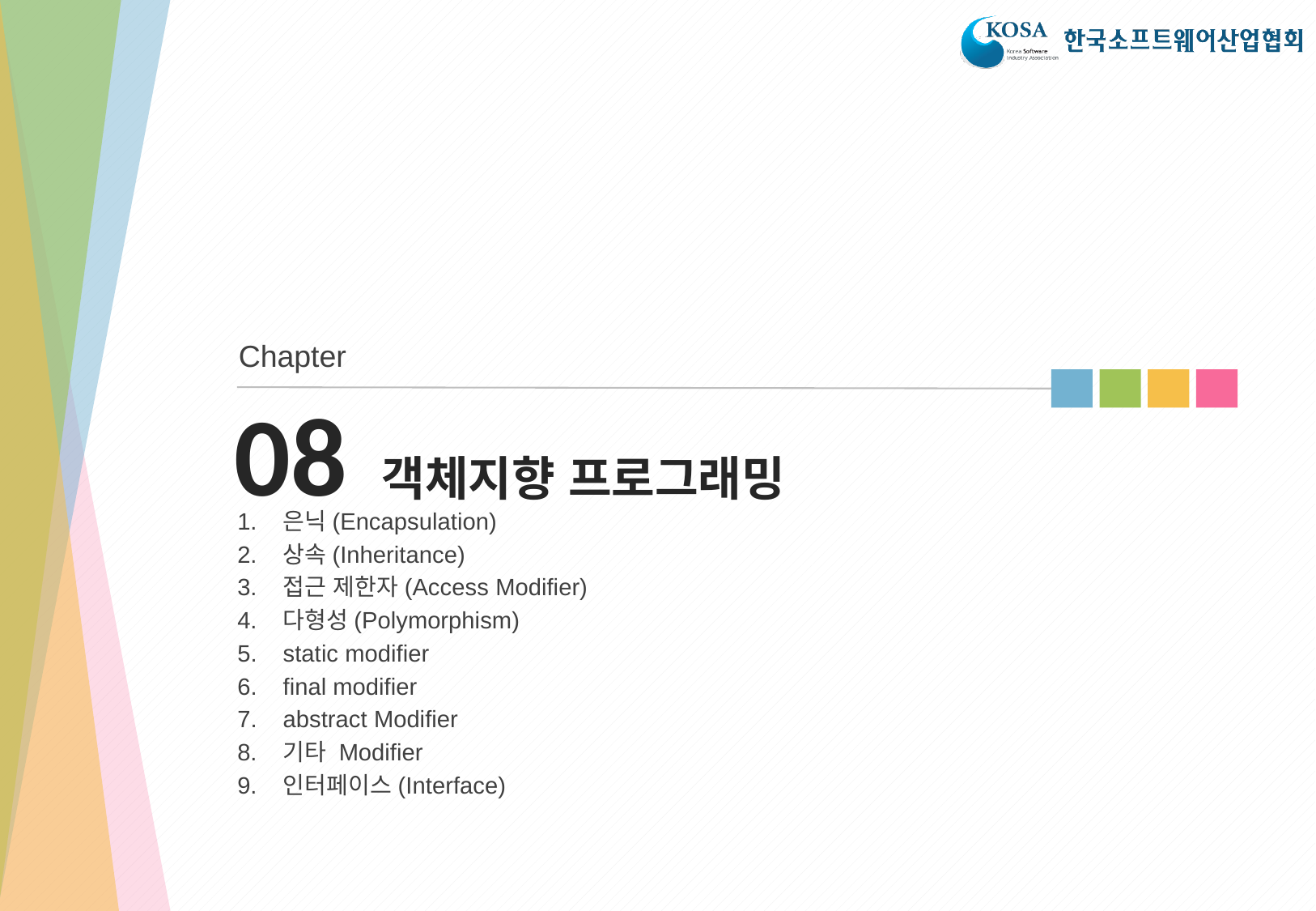

Chapter
# 08 객체지향 프로그래밍
은닉(Encapsulation)
상속(Inheritance)
접근 제한자(Access Modifier)
다형성(Polymorphism)
static modifier
final modifier
abstract Modifier
기타 Modifier
인터페이스(Interface)